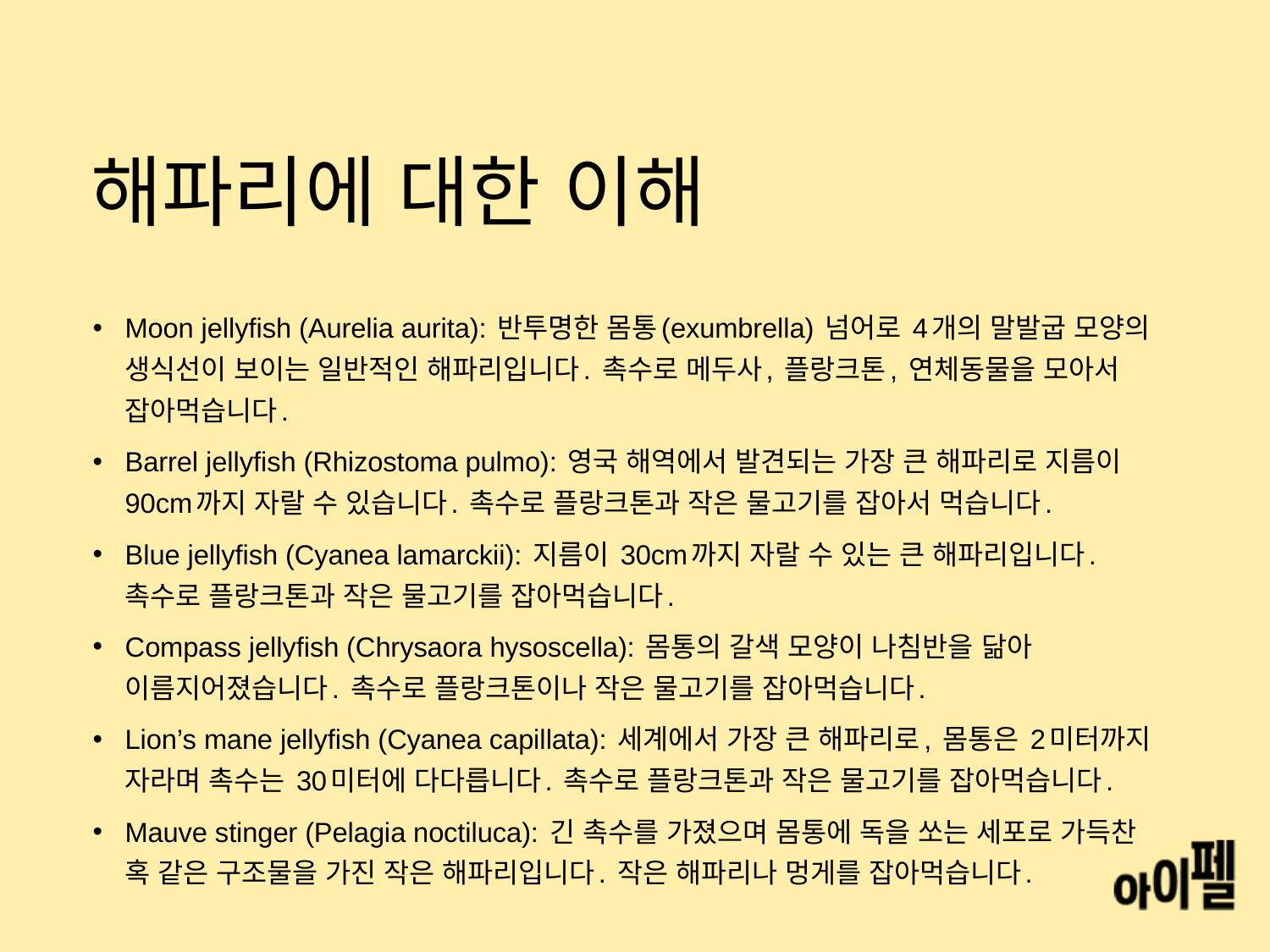

# 해파리에 대한 이해
Moon jellyfish (Aurelia aurita): 반투명한 몸통(exumbrella) 넘어로 4개의 말발굽 모양의 생식선이 보이는 일반적인 해파리입니다. 촉수로 메두사, 플랑크톤, 연체동물을 모아서 잡아먹습니다.
Barrel jellyfish (Rhizostoma pulmo): 영국 해역에서 발견되는 가장 큰 해파리로 지름이 90cm까지 자랄 수 있습니다. 촉수로 플랑크톤과 작은 물고기를 잡아서 먹습니다.
Blue jellyfish (Cyanea lamarckii): 지름이 30cm까지 자랄 수 있는 큰 해파리입니다. 촉수로 플랑크톤과 작은 물고기를 잡아먹습니다.
Compass jellyfish (Chrysaora hysoscella): 몸통의 갈색 모양이 나침반을 닮아 이름지어졌습니다. 촉수로 플랑크톤이나 작은 물고기를 잡아먹습니다.
Lion’s mane jellyfish (Cyanea capillata): 세계에서 가장 큰 해파리로, 몸통은 2미터까지 자라며 촉수는 30미터에 다다릅니다. 촉수로 플랑크톤과 작은 물고기를 잡아먹습니다.
Mauve stinger (Pelagia noctiluca): 긴 촉수를 가졌으며 몸통에 독을 쏘는 세포로 가득찬 혹 같은 구조물을 가진 작은 해파리입니다. 작은 해파리나 멍게를 잡아먹습니다.